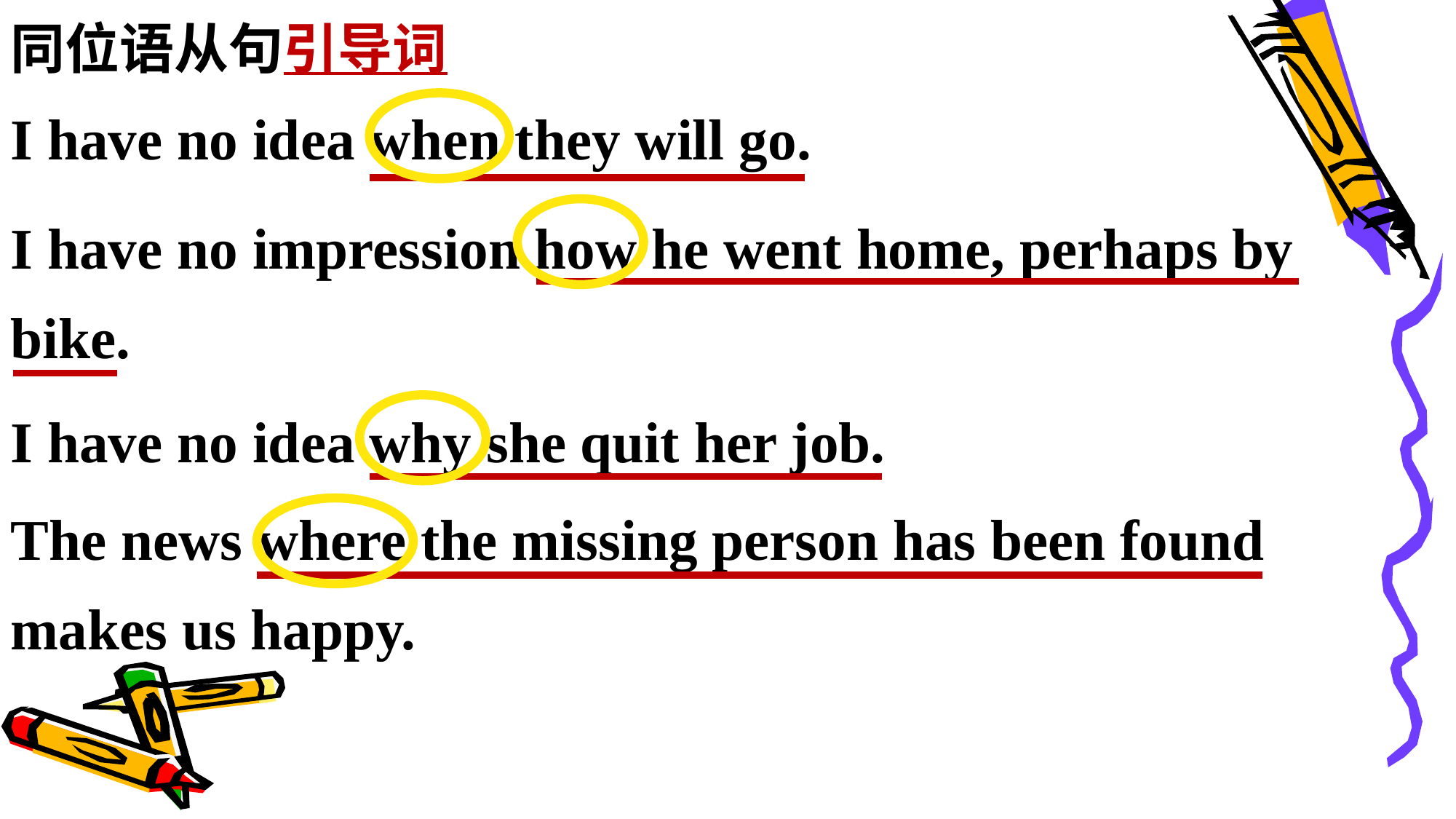

同位语从句引导词
I have no idea when they will go.

I have no impression how he went home, perhaps by bike.

I have no idea why she quit her job.

The news where the missing person has been found makes us happy.